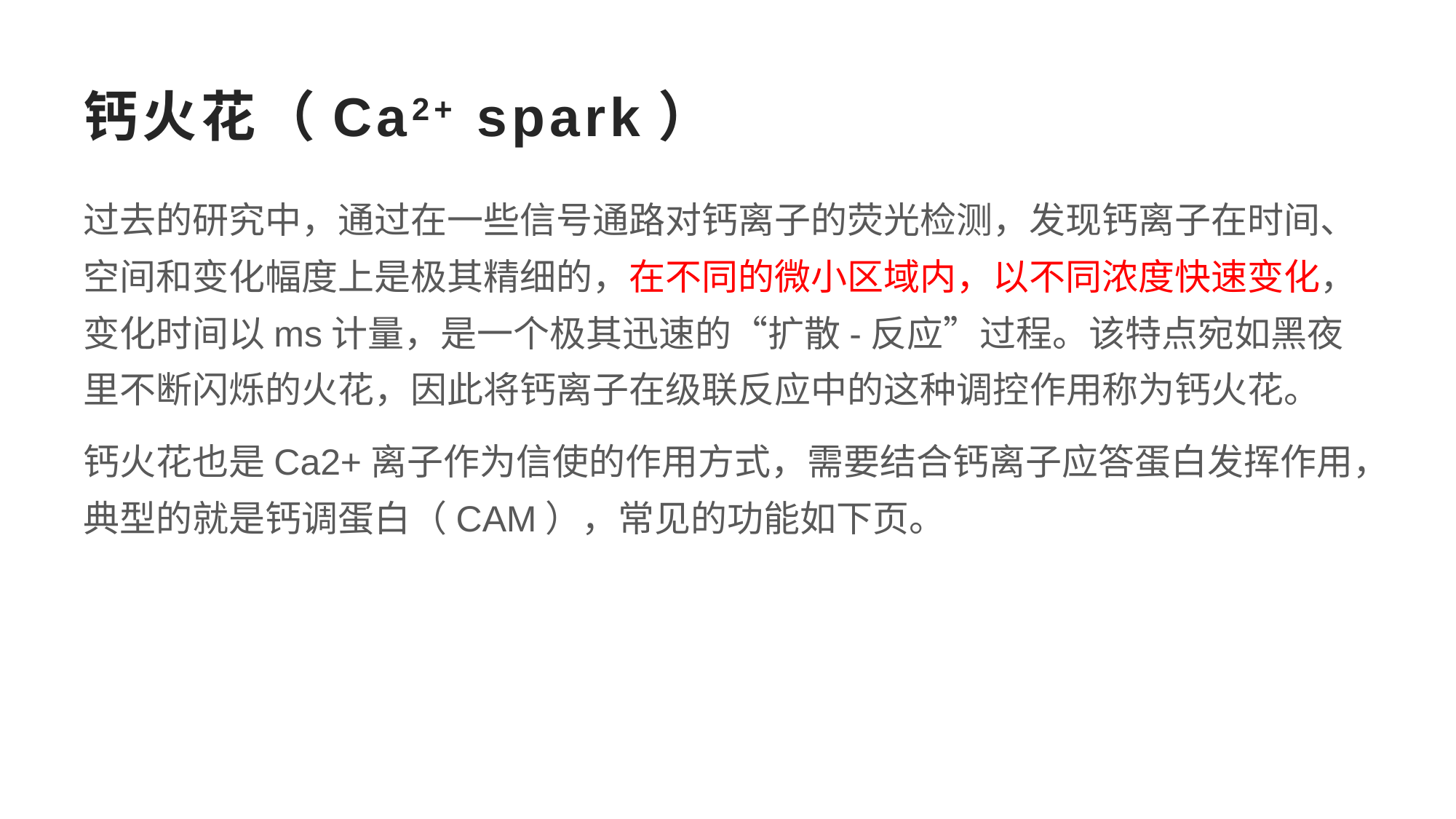

# 钙火花（Ca2+ spark）
过去的研究中，通过在一些信号通路对钙离子的荧光检测，发现钙离子在时间、空间和变化幅度上是极其精细的，在不同的微小区域内，以不同浓度快速变化，变化时间以ms计量，是一个极其迅速的“扩散-反应”过程。该特点宛如黑夜里不断闪烁的火花，因此将钙离子在级联反应中的这种调控作用称为钙火花。
钙火花也是Ca2+离子作为信使的作用方式，需要结合钙离子应答蛋白发挥作用，典型的就是钙调蛋白（CAM），常见的功能如下页。